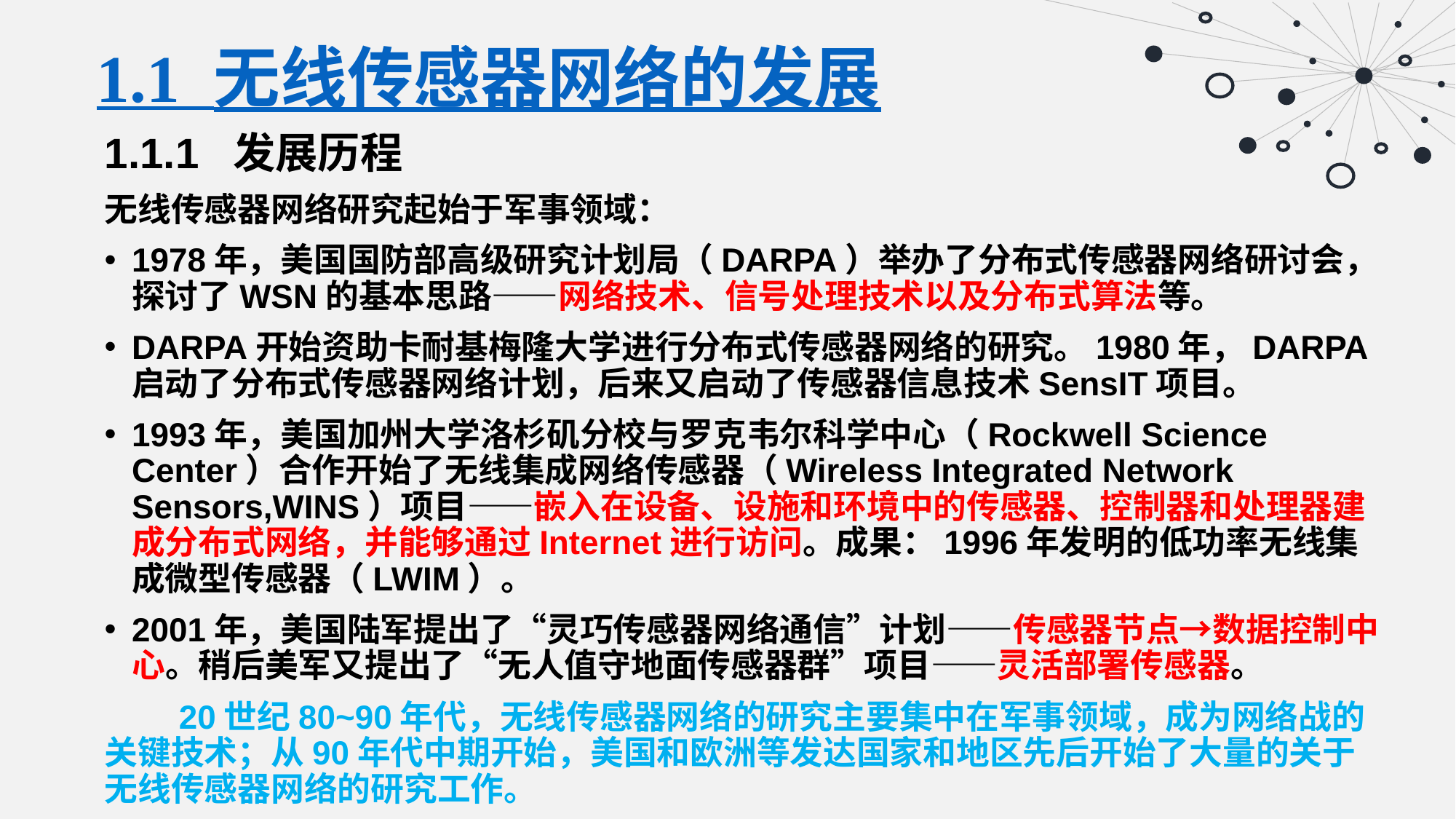

# 1.1  无线传感器网络的发展
1.1.1  发展历程
无线传感器网络研究起始于军事领域：
1978年，美国国防部高级研究计划局（DARPA）举办了分布式传感器网络研讨会，探讨了WSN的基本思路——网络技术、信号处理技术以及分布式算法等。
DARPA开始资助卡耐基梅隆大学进行分布式传感器网络的研究。1980年，DARPA启动了分布式传感器网络计划，后来又启动了传感器信息技术SensIT项目。
1993年，美国加州大学洛杉矶分校与罗克韦尔科学中心（Rockwell Science Center）合作开始了无线集成网络传感器（Wireless Integrated Network Sensors,WINS）项目——嵌入在设备、设施和环境中的传感器、控制器和处理器建成分布式网络，并能够通过Internet进行访问。成果：1996年发明的低功率无线集成微型传感器（LWIM）。
2001年，美国陆军提出了“灵巧传感器网络通信”计划——传感器节点→数据控制中心。稍后美军又提出了“无人值守地面传感器群”项目——灵活部署传感器。
        20世纪80~90年代，无线传感器网络的研究主要集中在军事领域，成为网络战的关键技术；从90年代中期开始，美国和欧洲等发达国家和地区先后开始了大量的关于无线传感器网络的研究工作。